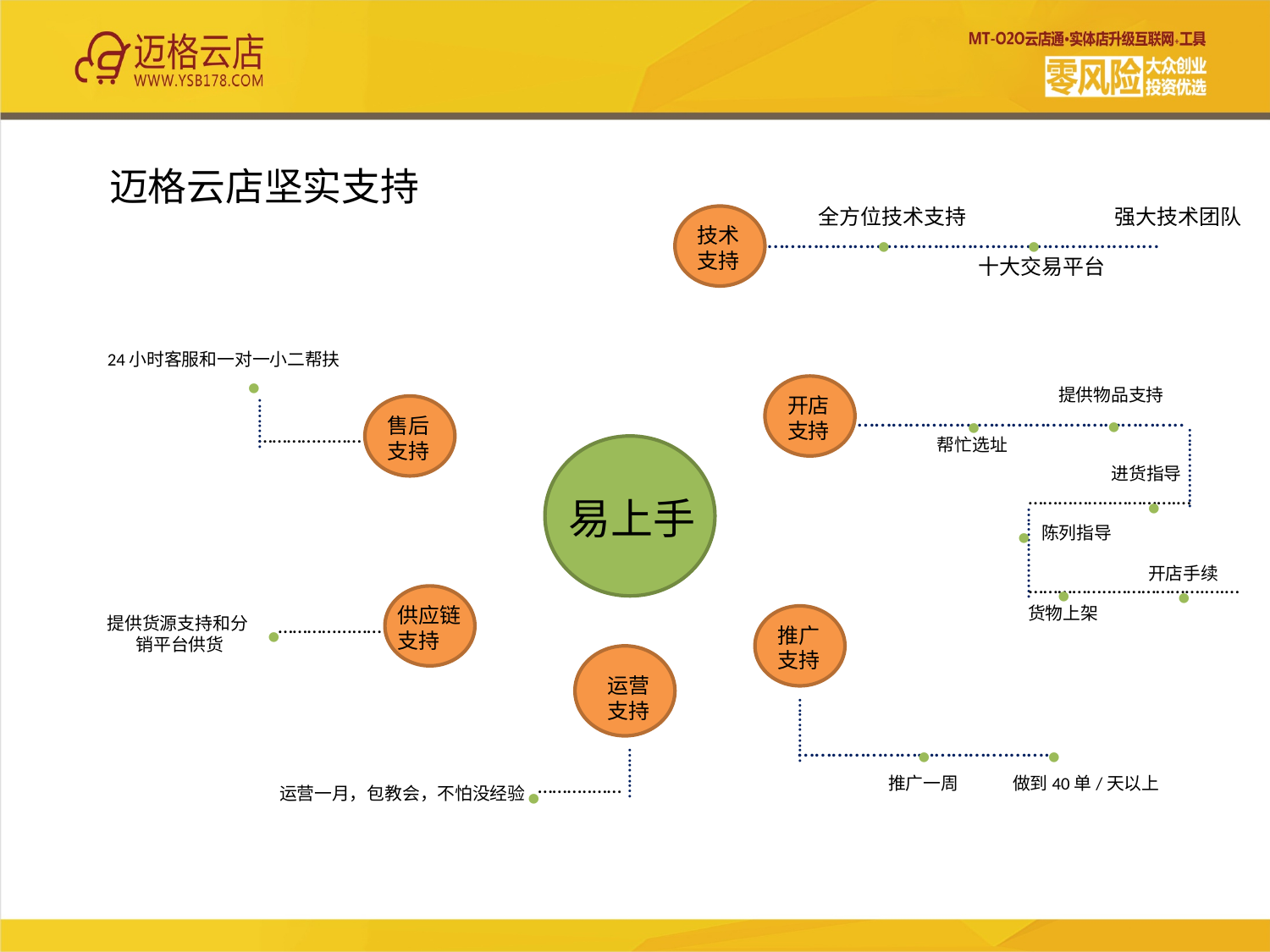

迈格云店坚实支持
全方位技术支持
强大技术团队

技术支持
………………………………….………………..…..…
●
●
●
十大交易平台
24小时客服和一对一小二帮扶
●

提供物品支持
..…..…
开店支持

……………………………….………………..
售后支持
●
●
…………...……
……....……
帮忙选址

易上手
进货指导
……...……..………….…
●
……..…....…
陈列指导
●
开店手续
……………..……………….….…
●
●

供应链支持
货物上架
提供货源支持和分
销平台供货
…………...……

●
推广支持

运营支持
……....…
……………………………….……..
…....…
●
●
………..……
推广一周
做到40单/天以上
运营一月，包教会，不怕没经验
●